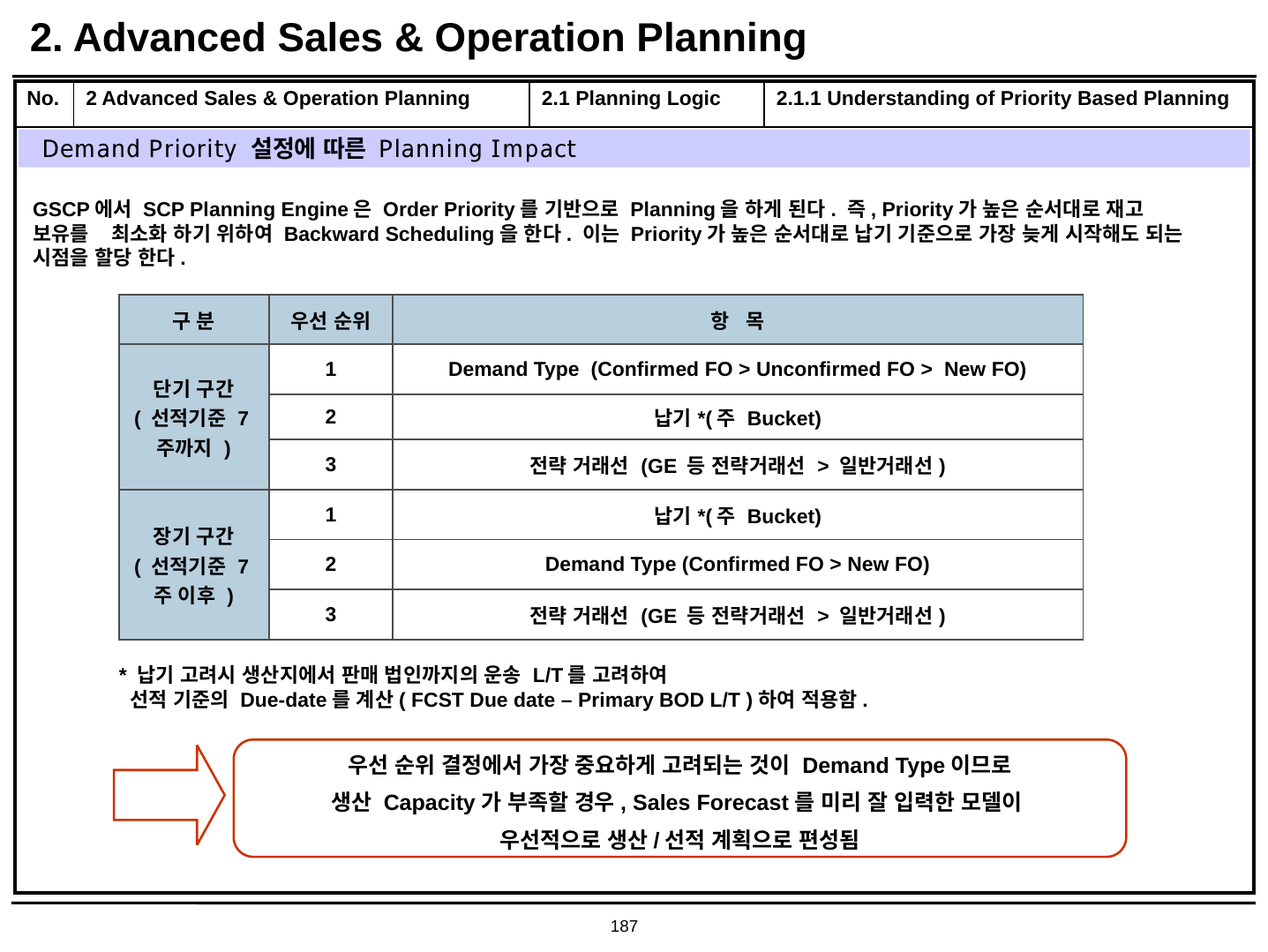

# 2. Advanced Sales & Operation Planning
| No. | 2 Advanced Sales & Operation Planning | 2.1 Planning Logic | 2.1.1 Understanding of Priority Based Planning |
| --- | --- | --- | --- |
|  |  |  |  |
Demand Priority 설정에 따른 Planning Impact
GSCP에서 SCP Planning Engine은 Order Priority를 기반으로 Planning을 하게 된다. 즉, Priority가 높은 순서대로 재고 보유를    최소화 하기 위하여 Backward Scheduling을 한다. 이는 Priority가 높은 순서대로 납기 기준으로 가장 늦게 시작해도 되는 시점을 할당 한다.
| 구 분 | 우선 순위 | 항 목 |
| --- | --- | --- |
| 단기 구간 ( 선적기준 7주까지 ) | 1 | Demand Type (Confirmed FO > Unconfirmed FO > New FO) |
|  | 2 | 납기\*(주 Bucket) |
|  | 3 | 전략 거래선 (GE 등 전략거래선 > 일반거래선) |
| 장기 구간 ( 선적기준 7주 이후 ) | 1 | 납기\*(주 Bucket) |
|  | 2 | Demand Type (Confirmed FO > New FO) |
|  | 3 | 전략 거래선 (GE 등 전략거래선 > 일반거래선) |
* 납기 고려시 생산지에서 판매 법인까지의 운송 L/T를 고려하여
  선적 기준의 Due-date를 계산( FCST Due date – Primary BOD L/T )하여 적용함.
우선 순위 결정에서 가장 중요하게 고려되는 것이 Demand Type이므로
생산 Capacity가 부족할 경우, Sales Forecast를 미리 잘 입력한 모델이
우선적으로 생산/선적 계획으로 편성됨

187